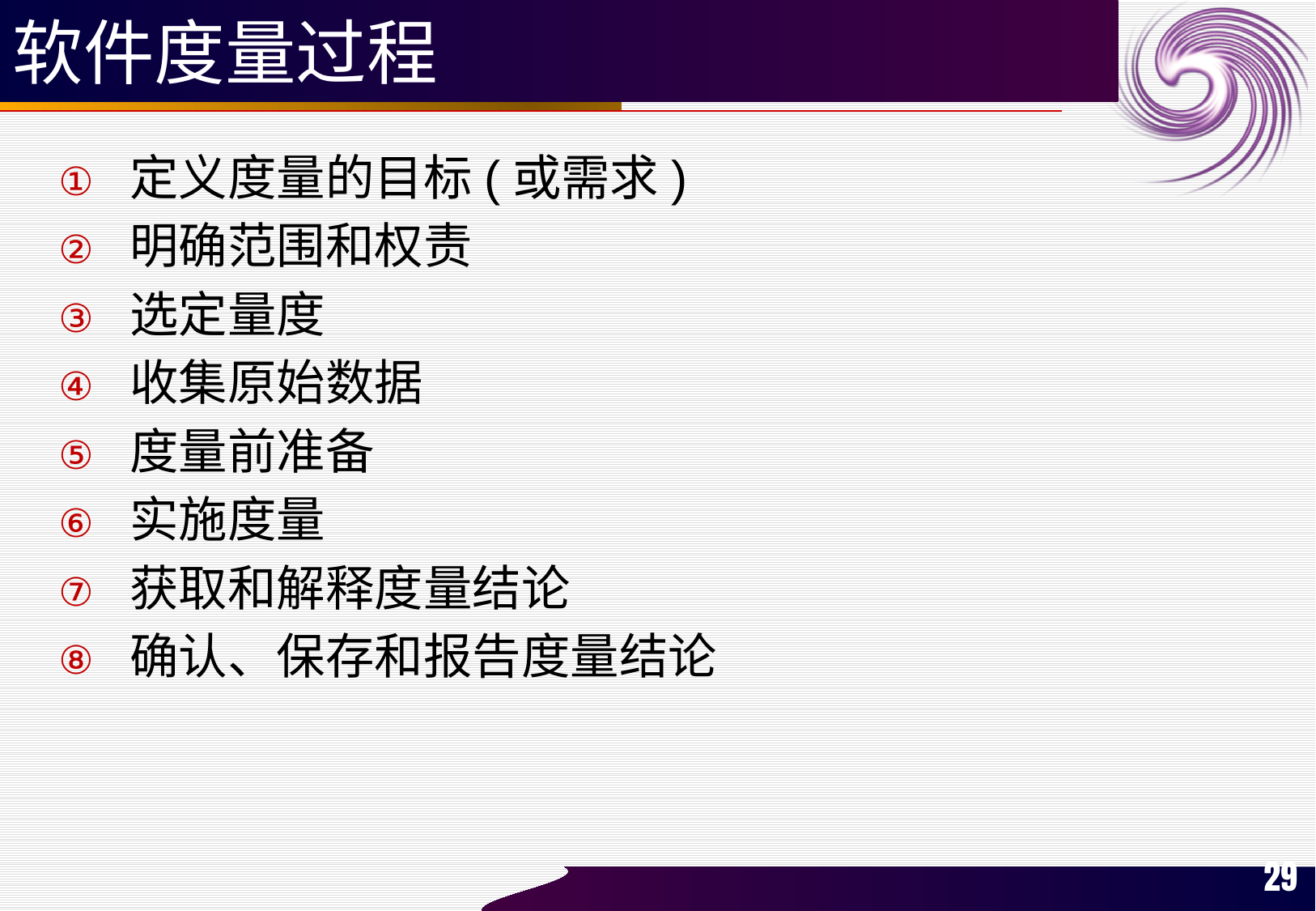

# 软件度量过程
定义度量的目标(或需求)
明确范围和权责
选定量度
收集原始数据
度量前准备
实施度量
获取和解释度量结论
确认、保存和报告度量结论
29